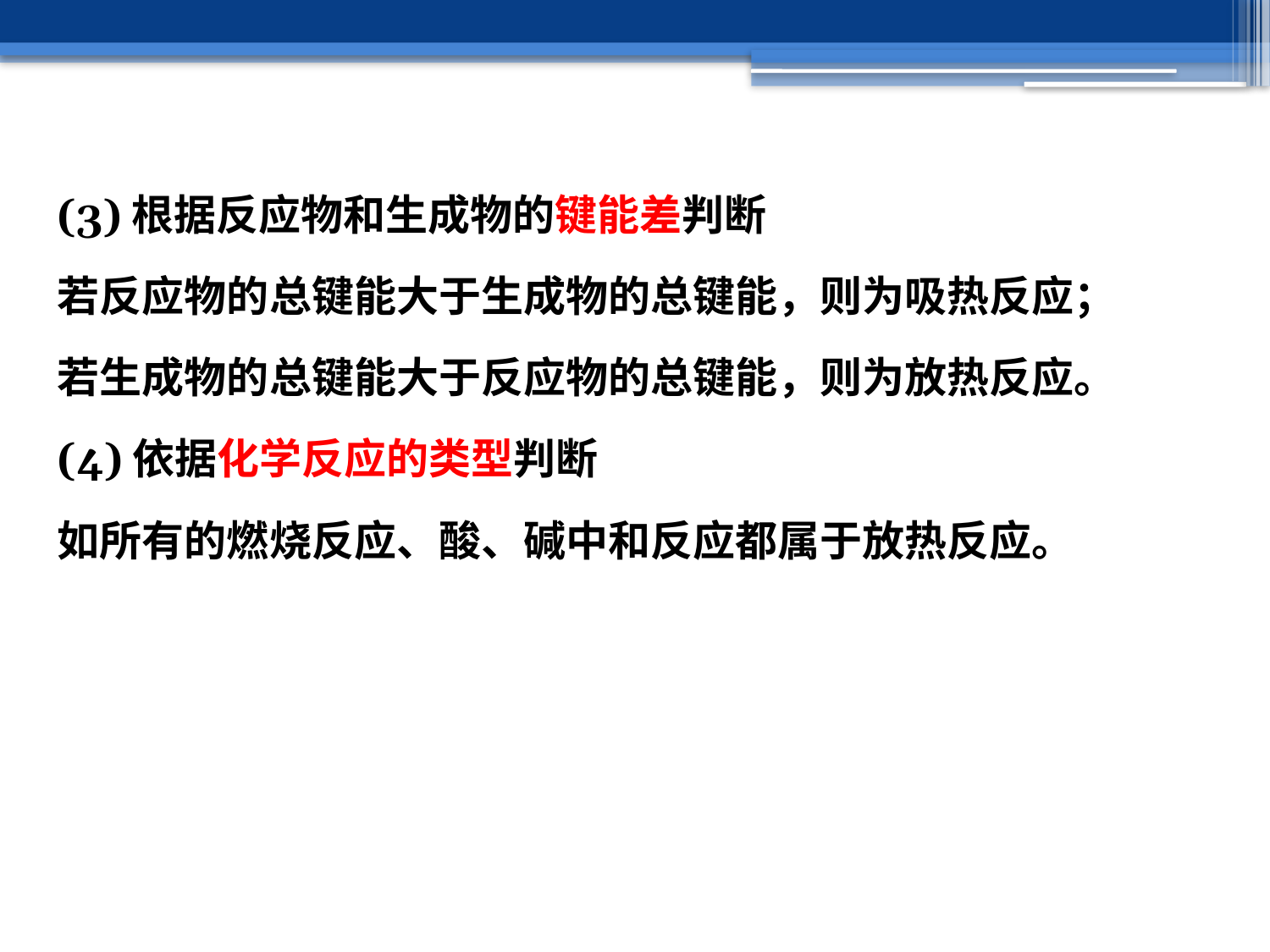

(3)根据反应物和生成物的键能差判断
若反应物的总键能大于生成物的总键能，则为吸热反应；
若生成物的总键能大于反应物的总键能，则为放热反应。
(4)依据化学反应的类型判断
如所有的燃烧反应、酸、碱中和反应都属于放热反应。